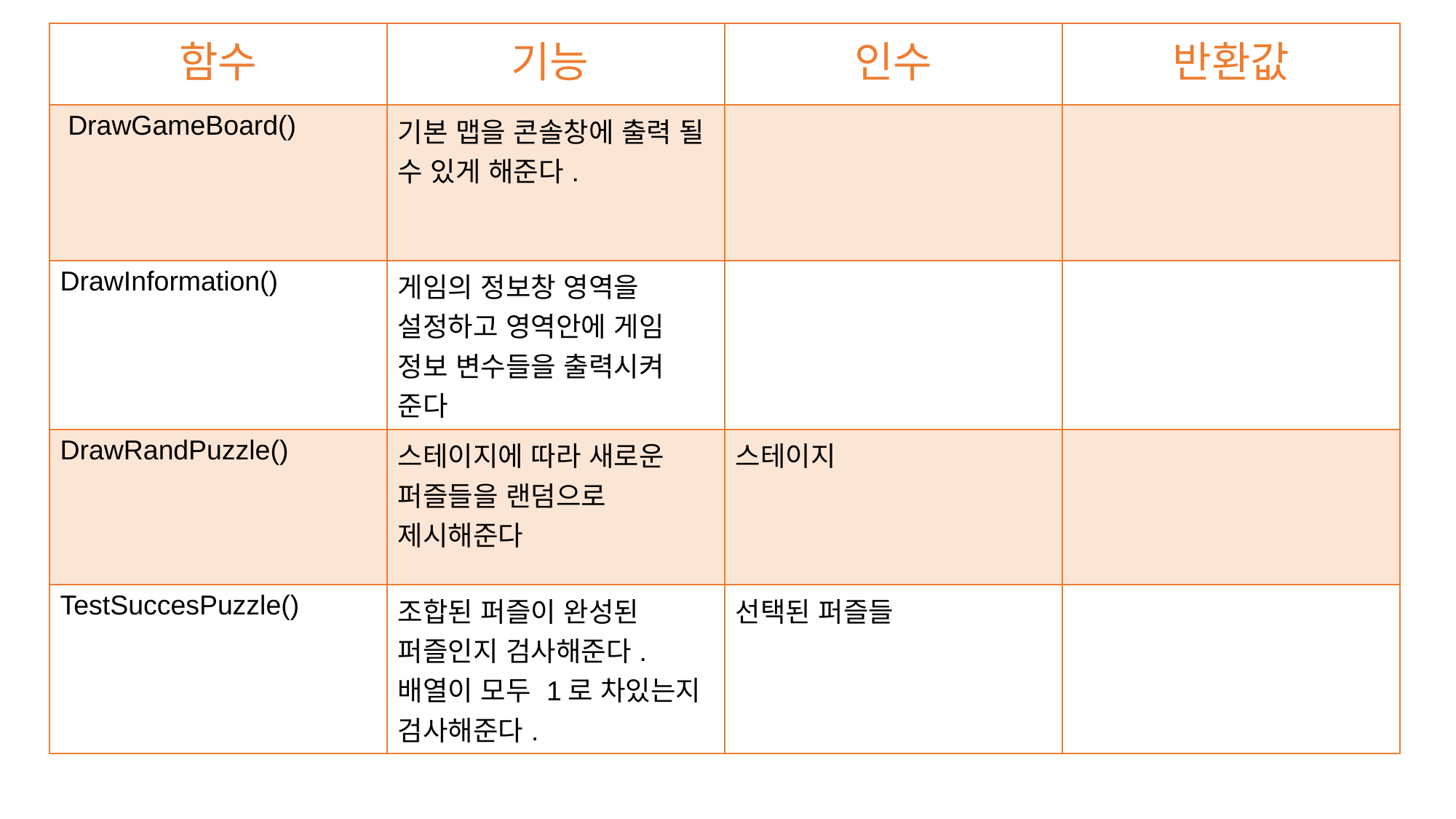

| 함수 | 기능 | 인수 | 반환값 |
| --- | --- | --- | --- |
| DrawGameBoard() | 기본 맵을 콘솔창에 출력 될 수 있게 해준다. |  |  |
| DrawInformation() | 게임의 정보창 영역을 설정하고 영역안에 게임 정보 변수들을 출력시켜 준다 |  |  |
| DrawRandPuzzle() | 스테이지에 따라 새로운 퍼즐들을 랜덤으로 제시해준다 | 스테이지 |  |
| TestSuccesPuzzle() | 조합된 퍼즐이 완성된 퍼즐인지 검사해준다. 배열이 모두 1로 차있는지 검사해준다. | 선택된 퍼즐들 |  |